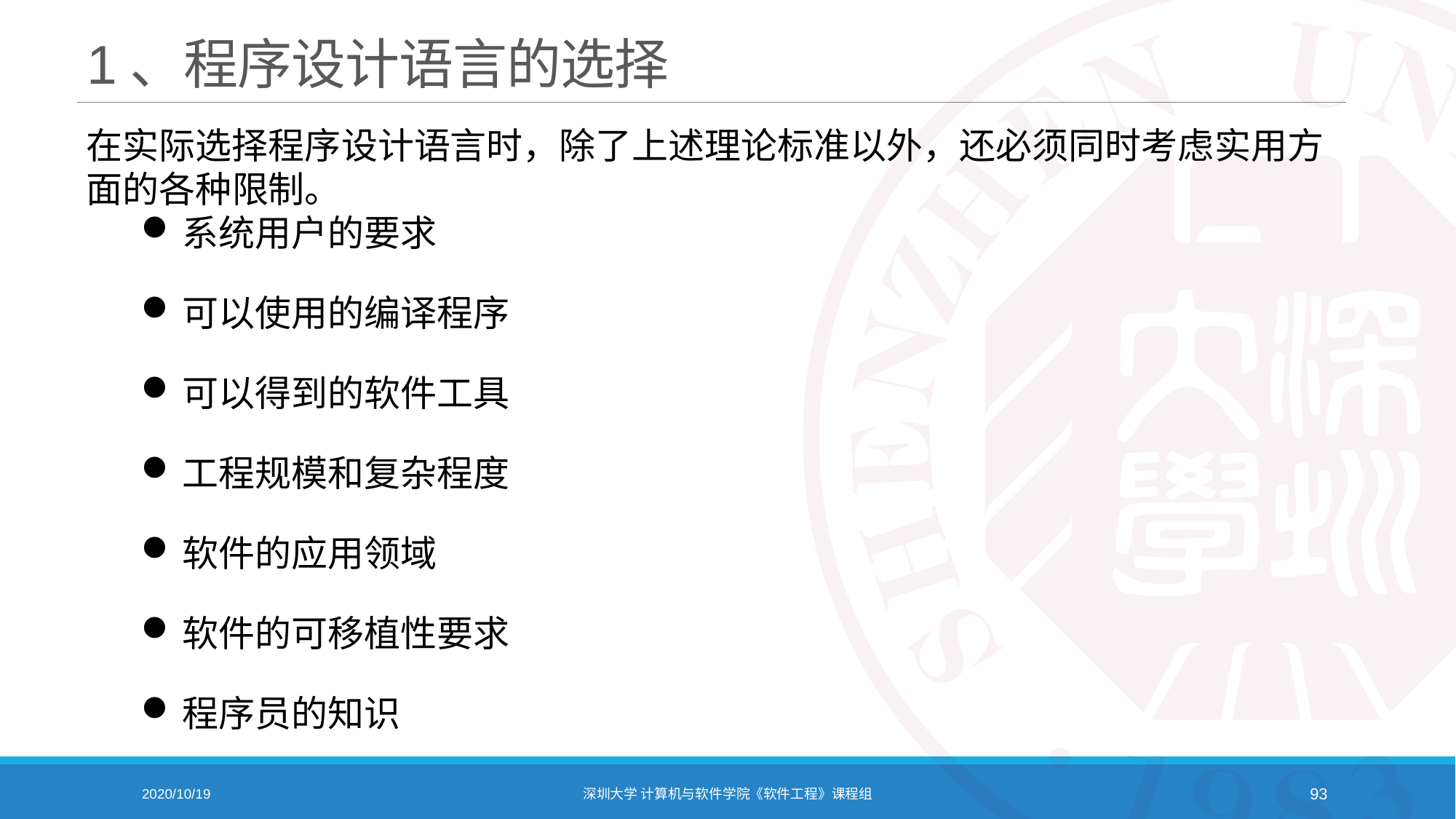

# 1、程序设计语言的选择
在实际选择程序设计语言时，除了上述理论标准以外，还必须同时考虑实用方面的各种限制。
系统用户的要求

可以使用的编译程序

可以得到的软件工具

工程规模和复杂程度

软件的应用领域

软件的可移植性要求

程序员的知识
2020/10/19
深圳大学 计算机与软件学院《软件工程》课程组
93